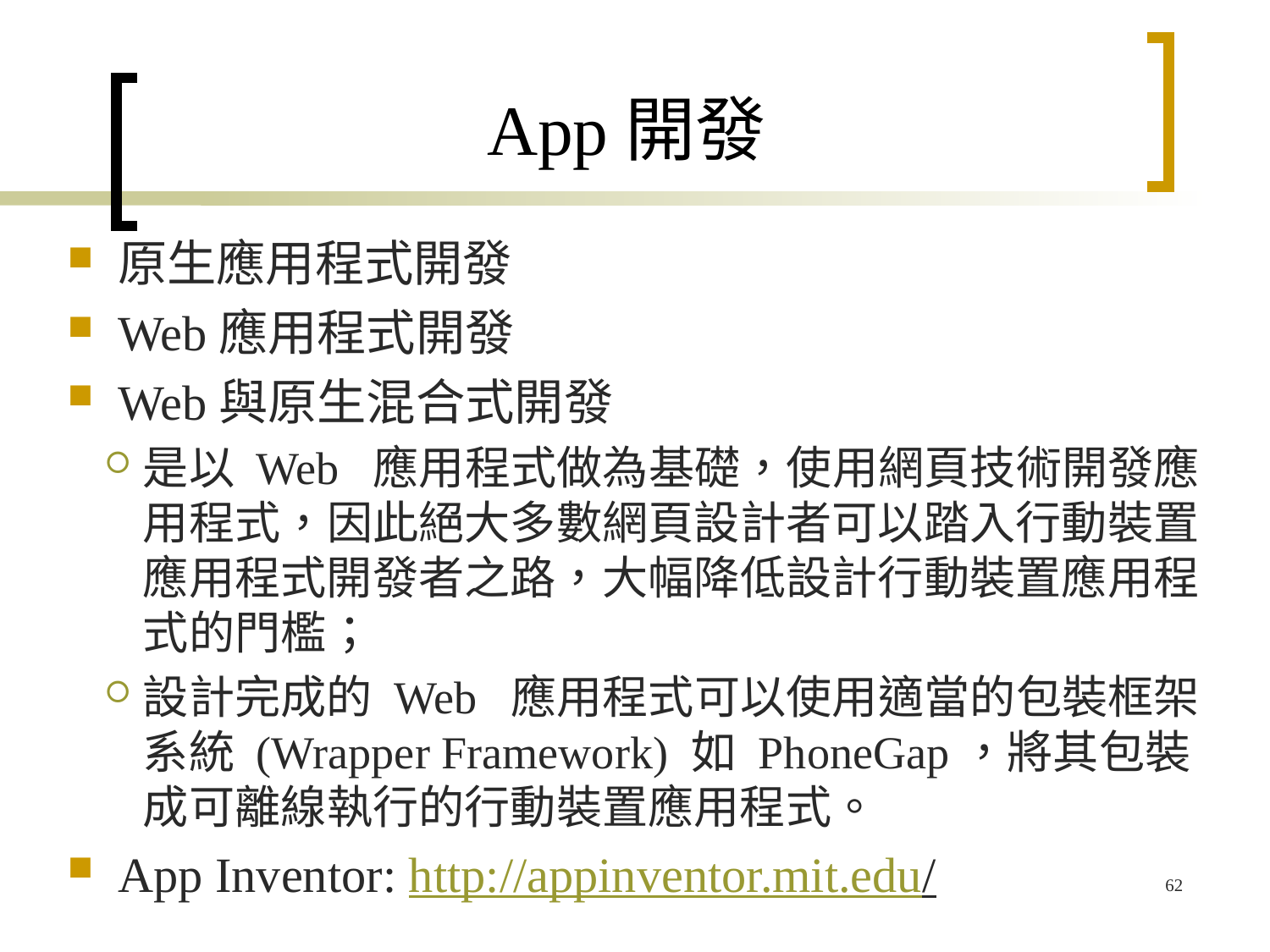

# App開發
原生應用程式開發
Web應用程式開發
Web與原生混合式開發
是以 Web  應用程式做為基礎，使用網頁技術開發應用程式，因此絕大多數網頁設計者可以踏入行動裝置應用程式開發者之路，大幅降低設計行動裝置應用程式的門檻；
設計完成的 Web  應用程式可以使用適當的包裝框架系統 (Wrapper Framework) 如 PhoneGap，將其包裝成可離線執行的行動裝置應用程式。
App Inventor: http://appinventor.mit.edu/

62